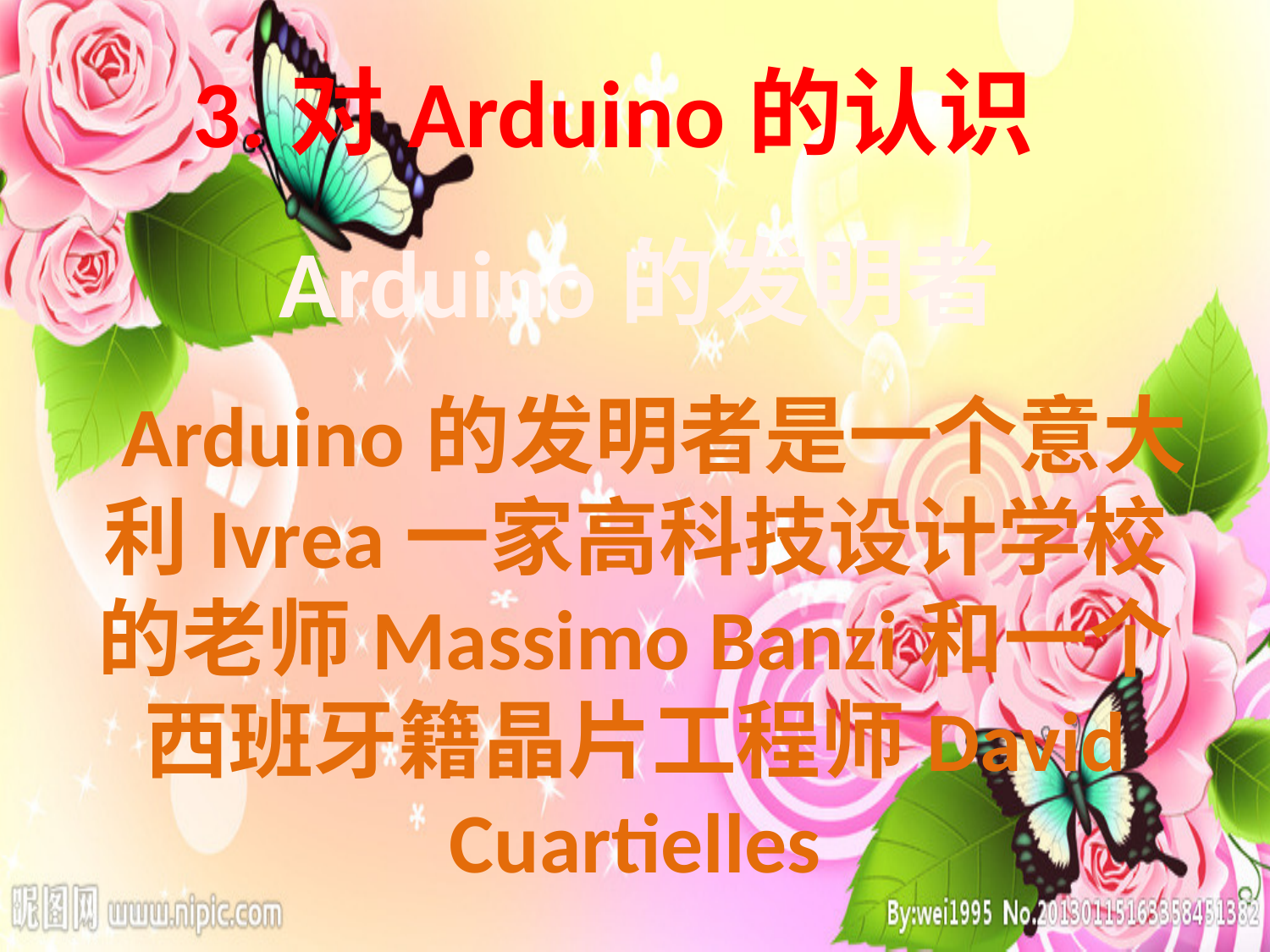

3.对Arduino的认识
Arduino的发明者
  Arduino的发明者是一个意大利Ivrea一家高科技设计学校的老师Massimo Banzi和一个西班牙籍晶片工程师David Cuartielles